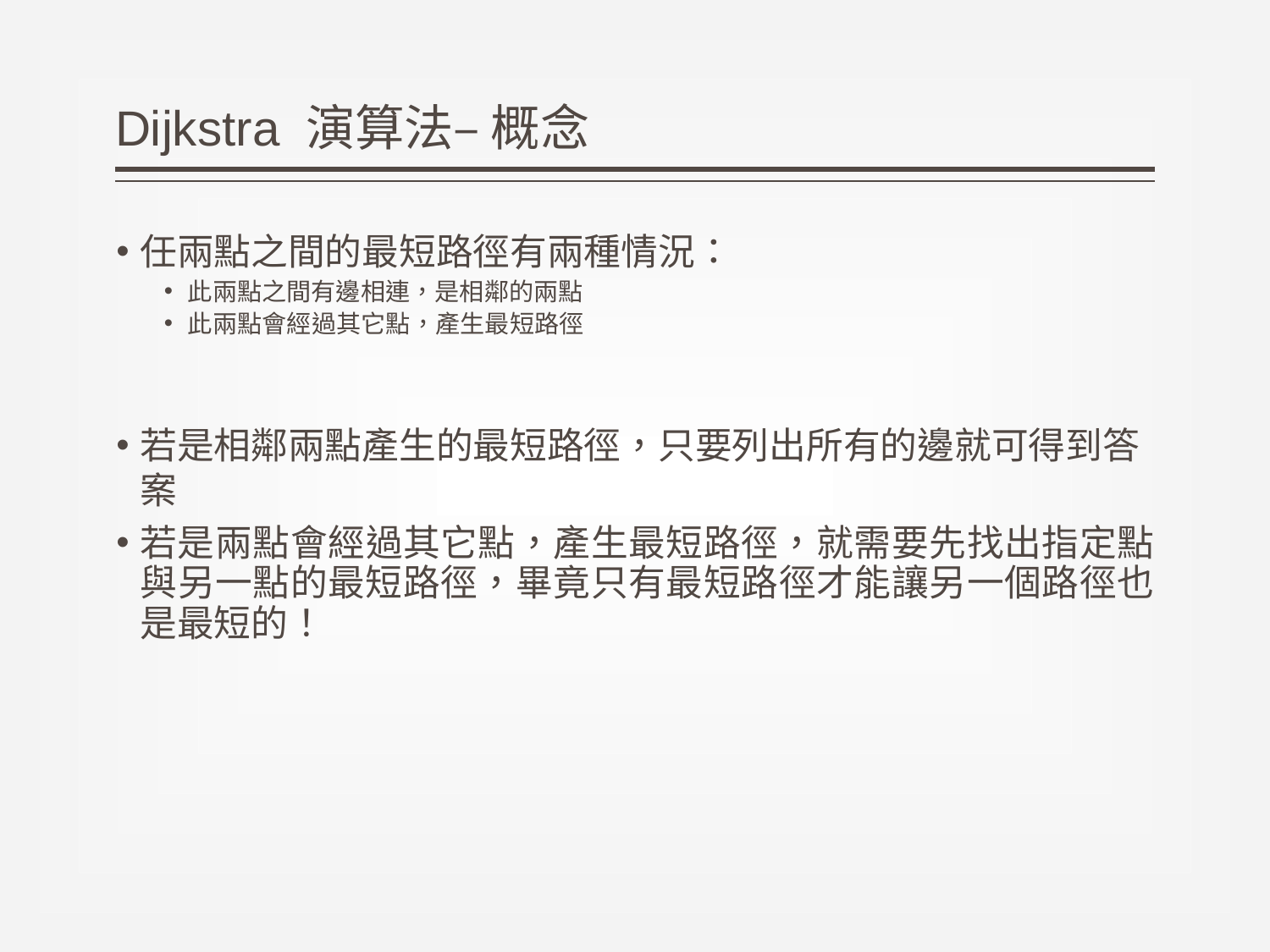

# Dijkstra 演算法– 概念
任兩點之間的最短路徑有兩種情況：
此兩點之間有邊相連，是相鄰的兩點
此兩點會經過其它點，產生最短路徑

若是相鄰兩點產生的最短路徑，只要列出所有的邊就可得到答案
若是兩點會經過其它點，產生最短路徑，就需要先找出指定點與另一點的最短路徑，畢竟只有最短路徑才能讓另一個路徑也是最短的！